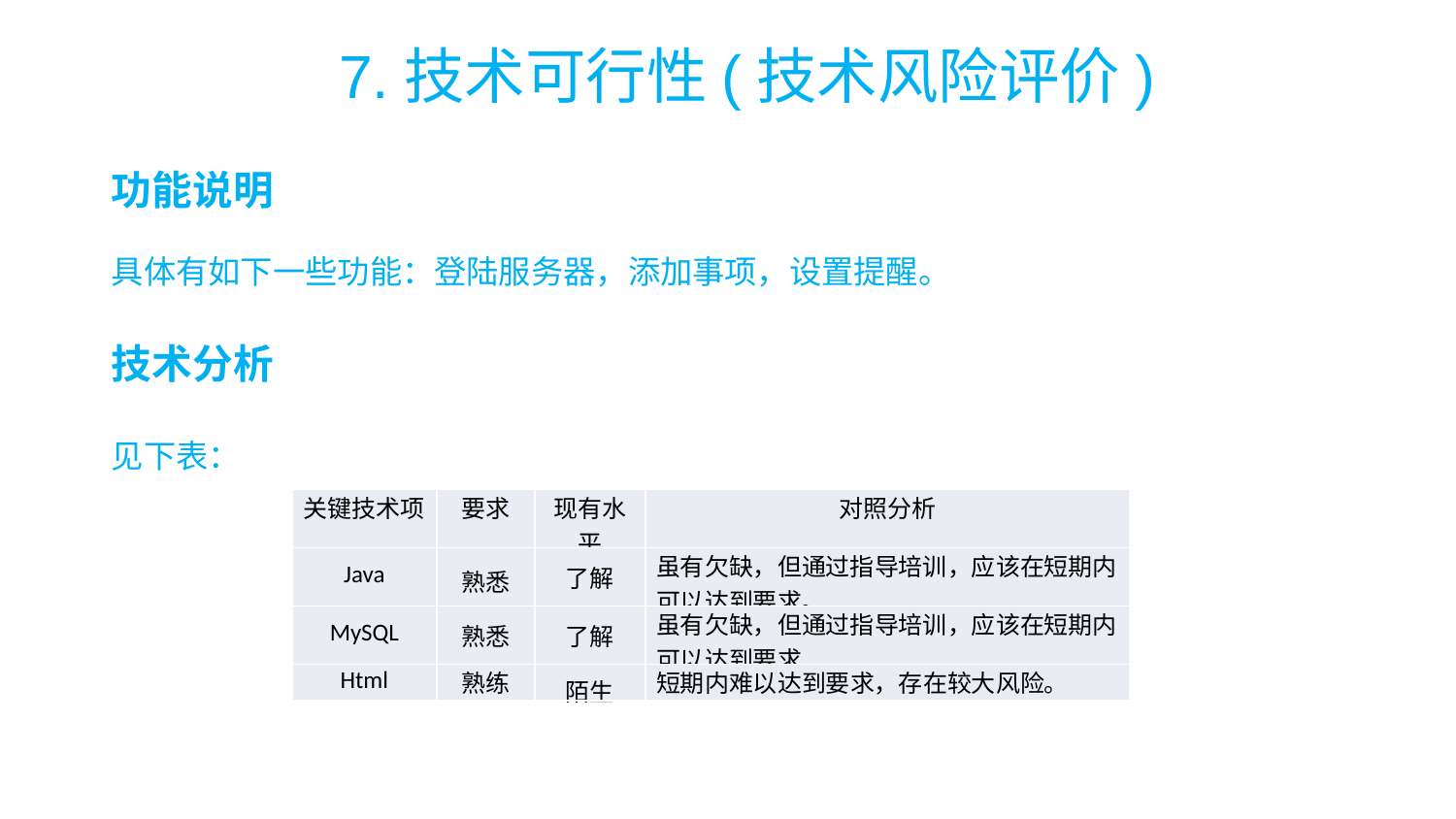

7.技术可行性(技术风险评价)
功能说明

具体有如下一些功能：登陆服务器，添加事项，设置提醒。

技术分析

见下表：

| 关键技术项 | 要求 | 现有水平 | 对照分析 |
| --- | --- | --- | --- |
| Java | 熟悉 | 了解 | 虽有欠缺，但通过指导培训，应该在短期内可以达到要求。 |
| MySQL | 熟悉 | 了解 | 虽有欠缺，但通过指导培训，应该在短期内可以达到要求 |
| Html | 熟练 | 陌生 | 短期内难以达到要求，存在较大风险。 |